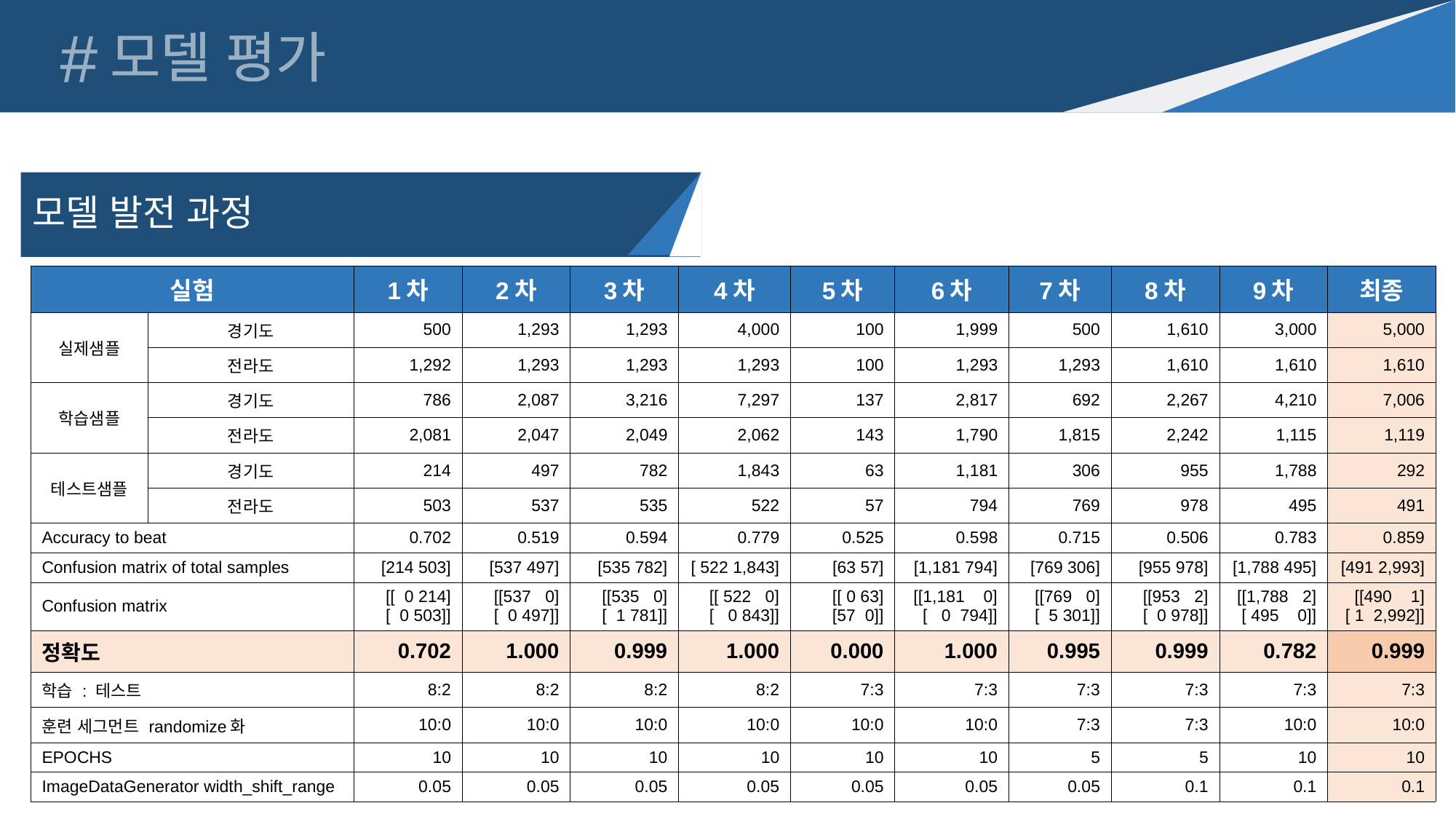

#
모델 평가

모델 발전 과정
| 실험 |  | 1차 | 2차 | 3차 | 4차 | 5차 | 6차 | 7차 | 8차 | 9차 | 최종 |
| --- | --- | --- | --- | --- | --- | --- | --- | --- | --- | --- | --- |
| 실제샘플 | 경기도 | 500 | 1,293 | 1,293 | 4,000 | 100 | 1,999 | 500 | 1,610 | 3,000 | 5,000 |
|  | 전라도 | 1,292 | 1,293 | 1,293 | 1,293 | 100 | 1,293 | 1,293 | 1,610 | 1,610 | 1,610 |
| 학습샘플 | 경기도 | 786 | 2,087 | 3,216 | 7,297 | 137 | 2,817 | 692 | 2,267 | 4,210 | 7,006 |
|  | 전라도 | 2,081 | 2,047 | 2,049 | 2,062 | 143 | 1,790 | 1,815 | 2,242 | 1,115 | 1,119 |
| 테스트샘플 | 경기도 | 214 | 497 | 782 | 1,843 | 63 | 1,181 | 306 | 955 | 1,788 | 292 |
|  | 전라도 | 503 | 537 | 535 | 522 | 57 | 794 | 769 | 978 | 495 | 491 |
| Accuracy to beat |  | 0.702 | 0.519 | 0.594 | 0.779 | 0.525 | 0.598 | 0.715 | 0.506 | 0.783 | 0.859 |
| Confusion matrix of total samples |  | [214 503] | [537 497] | [535 782] | [ 522 1,843] | [63 57] | [1,181 794] | [769 306] | [955 978] | [1,788 495] | [491 2,993] |
| Confusion matrix |  | [[ 0 214] [ 0 503]] | [[537 0] [ 0 497]] | [[535 0] [ 1 781]] | [[ 522 0] [ 0 843]] | [[ 0 63] [57 0]] | [[1,181 0] [ 0 794]] | [[769 0] [ 5 301]] | [[953 2] [ 0 978]] | [[1,788 2] [ 495 0]] | [[490 1] [ 1 2,992]] |
| 정확도 |  | 0.702 | 1.000 | 0.999 | 1.000 | 0.000 | 1.000 | 0.995 | 0.999 | 0.782 | 0.999 |
| 학습 : 테스트 |  | 8:2 | 8:2 | 8:2 | 8:2 | 7:3 | 7:3 | 7:3 | 7:3 | 7:3 | 7:3 |
| 훈련 세그먼트 randomize화 |  | 10:0 | 10:0 | 10:0 | 10:0 | 10:0 | 10:0 | 7:3 | 7:3 | 10:0 | 10:0 |
| EPOCHS |  | 10 | 10 | 10 | 10 | 10 | 10 | 5 | 5 | 10 | 10 |
| ImageDataGenerator width\_shift\_range |  | 0.05 | 0.05 | 0.05 | 0.05 | 0.05 | 0.05 | 0.05 | 0.1 | 0.1 | 0.1 |